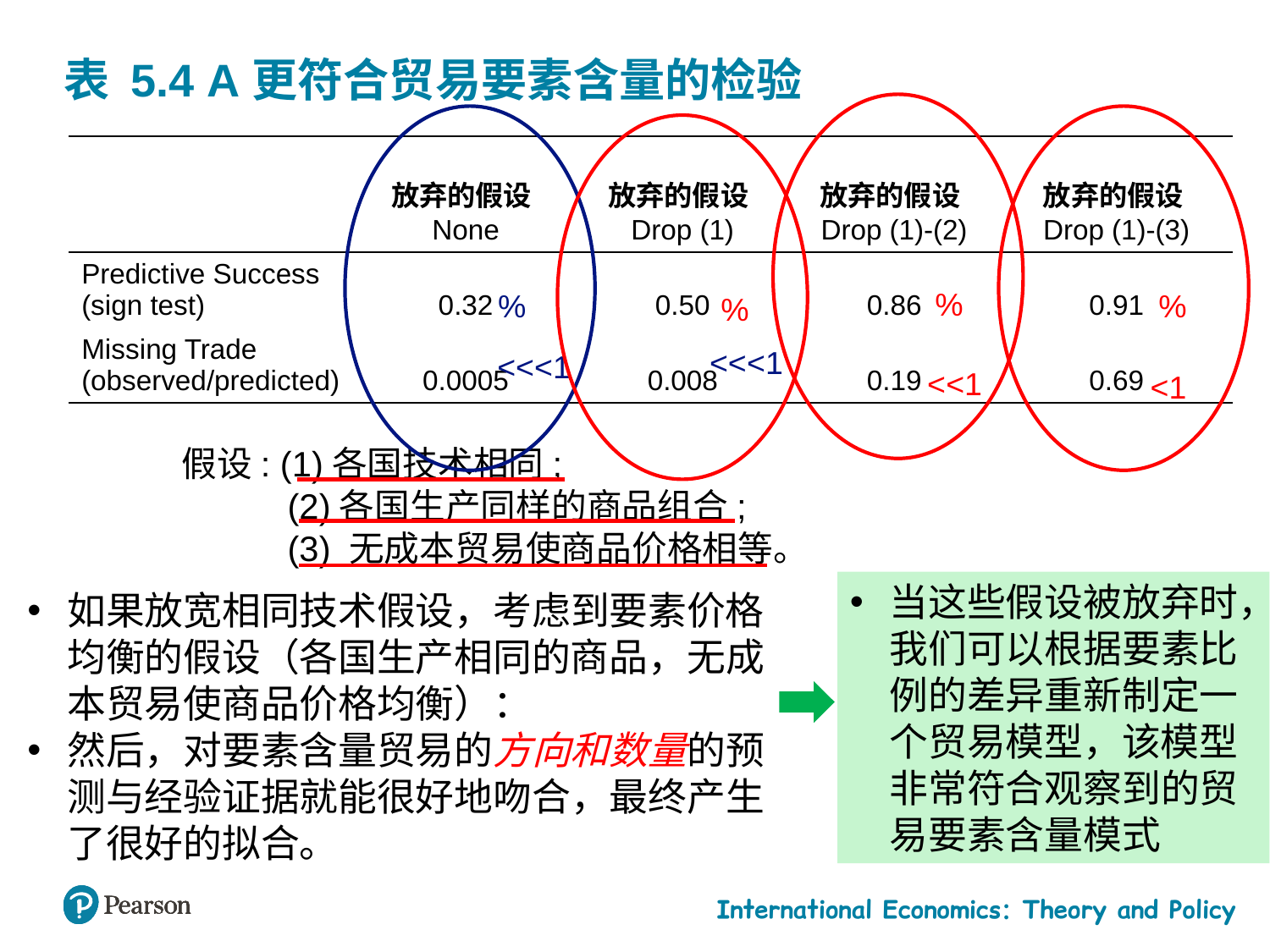

# 表 5.4 A更符合贸易要素含量的检验

%
<<1

%
<<<1

%
<1

%
<<<1
| blank | 放弃的假设None | 放弃的假设Drop (1) | 放弃的假设Drop (1)-(2) | 放弃的假设 Drop (1)-(3) |
| --- | --- | --- | --- | --- |
| Predictive Success (sign test) | 0.32 | 0.50 | 0.86 | 0.91 |
| Missing Trade (observed/predicted) | 0.0005 | 0.008 | 0.19 | 0.69 |
              假设: (1)各国技术相同;
                       (2)各国生产同样的商品组合;
                       (3) 无成本贸易使商品价格相等。
当这些假设被放弃时，我们可以根据要素比例的差异重新制定一个贸易模型，该模型非常符合观察到的贸易要素含量模式
如果放宽相同技术假设，考虑到要素价格均衡的假设（各国生产相同的商品，无成本贸易使商品价格均衡）：
然后，对要素含量贸易的方向和数量的预测与经验证据就能很好地吻合，最终产生了很好的拟合。
An important study by Donald Davis and David Weinstein